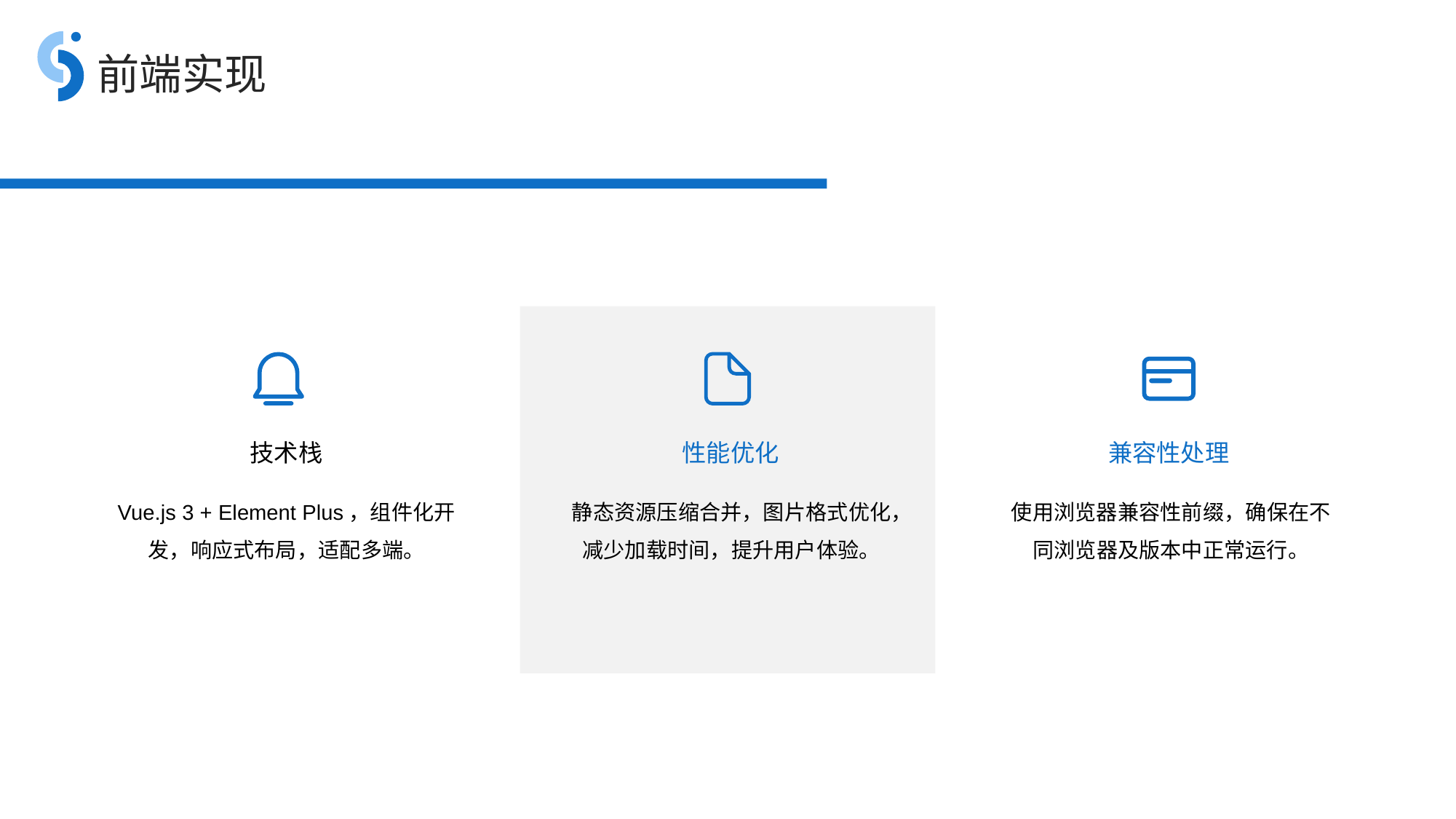

前端实现

技术栈
性能优化
兼容性处理
Vue.js 3 + Element Plus，组件化开发，响应式布局，适配多端。
静态资源压缩合并，图片格式优化，减少加载时间，提升用户体验。
使用浏览器兼容性前缀，确保在不同浏览器及版本中正常运行。